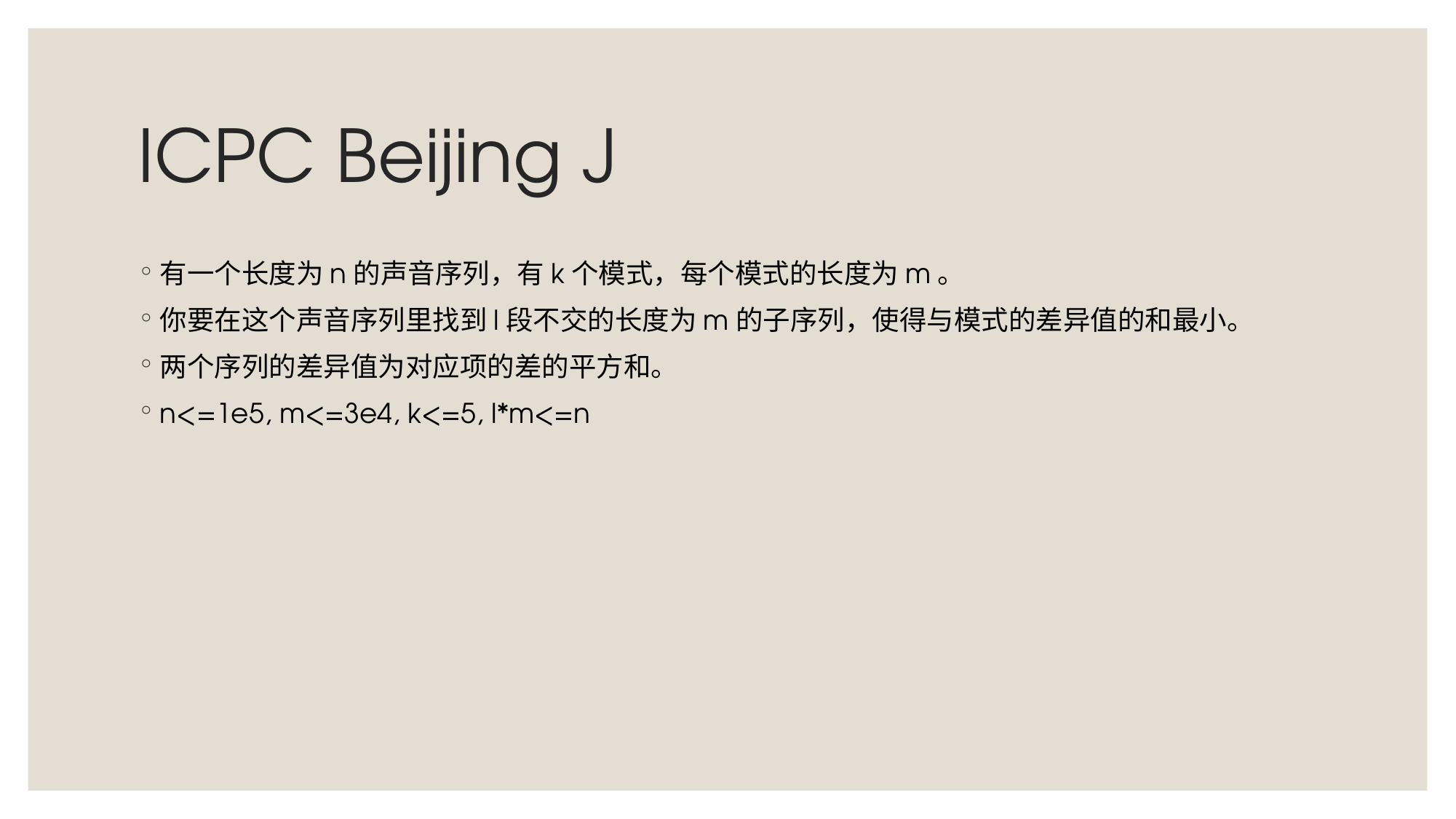

# ICPC Beijing J
有一个长度为n的声音序列，有k个模式，每个模式的长度为m。
你要在这个声音序列里找到l段不交的长度为m的子序列，使得与模式的差异值的和最小。
两个序列的差异值为对应项的差的平方和。
n<=1e5, m<=3e4, k<=5, l*m<=n